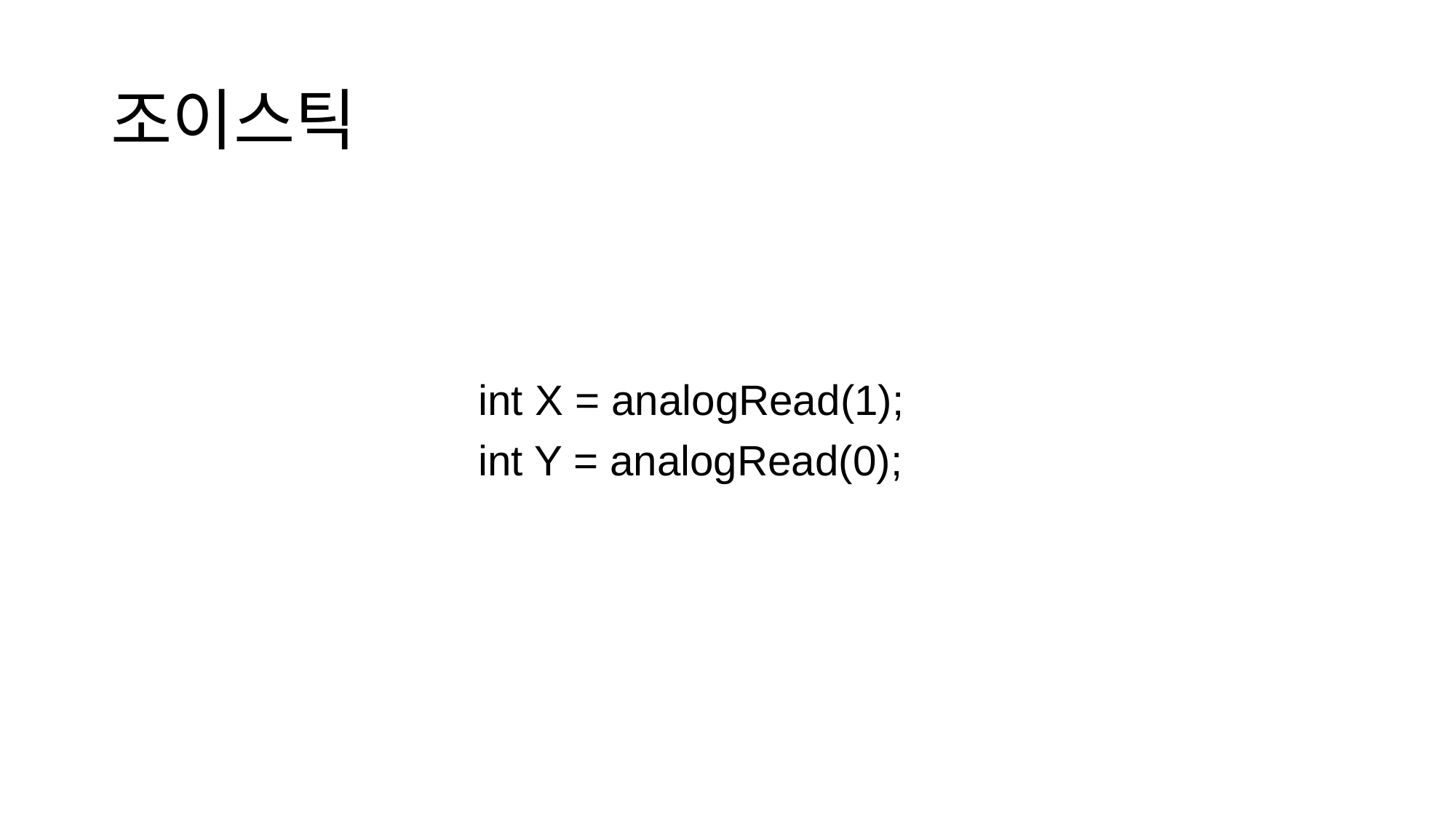

# 조이스틱
int X = analogRead(1);
int Y = analogRead(0);